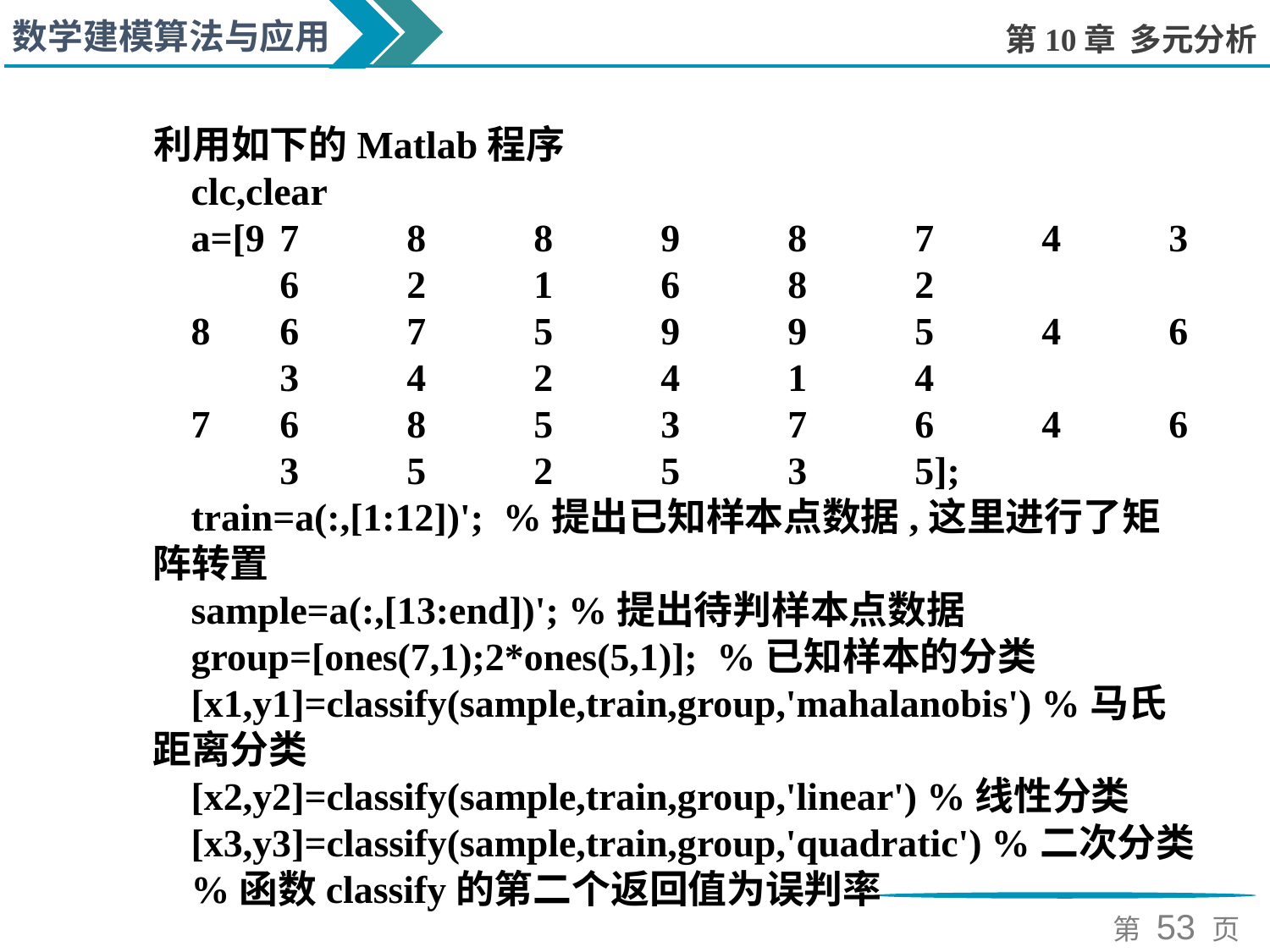

利用如下的Matlab程序
clc,clear
a=[9	7	8	8	9	8	7	4	3	6	2	1	6	8	2
8	6	7	5	9	9	5	4	6	3	4	2	4	1	4
7	6	8	5	3	7	6	4	6	3	5	2	5	3	5];
train=a(:,[1:12])';  %提出已知样本点数据,这里进行了矩阵转置
sample=a(:,[13:end])'; %提出待判样本点数据
group=[ones(7,1);2*ones(5,1)];  %已知样本的分类
[x1,y1]=classify(sample,train,group,'mahalanobis') %马氏距离分类
[x2,y2]=classify(sample,train,group,'linear') %线性分类
[x3,y3]=classify(sample,train,group,'quadratic') %二次分类
%函数classify的第二个返回值为误判率